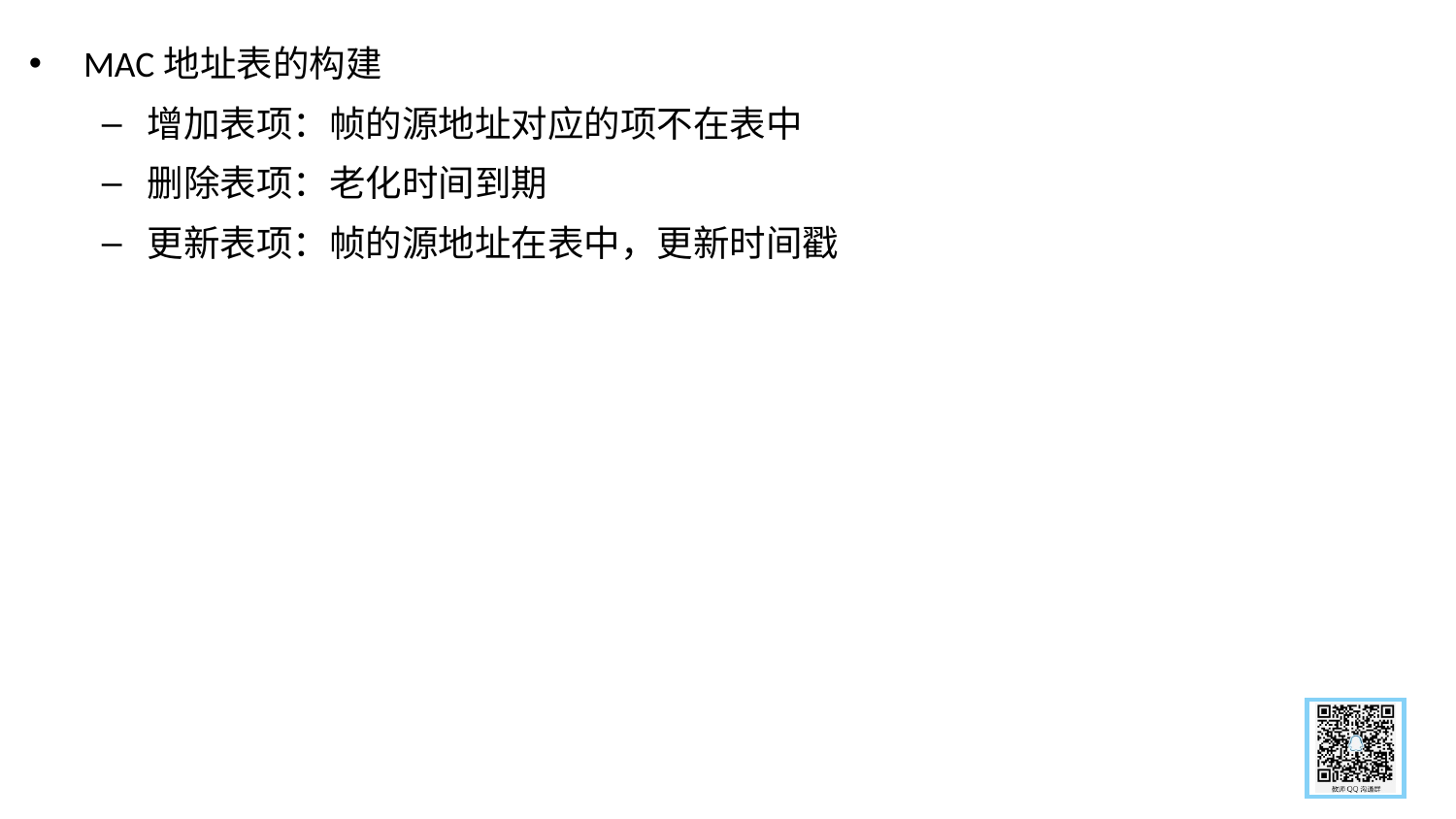

MAC地址表的构建
增加表项：帧的源地址对应的项不在表中
删除表项：老化时间到期
更新表项：帧的源地址在表中，更新时间戳